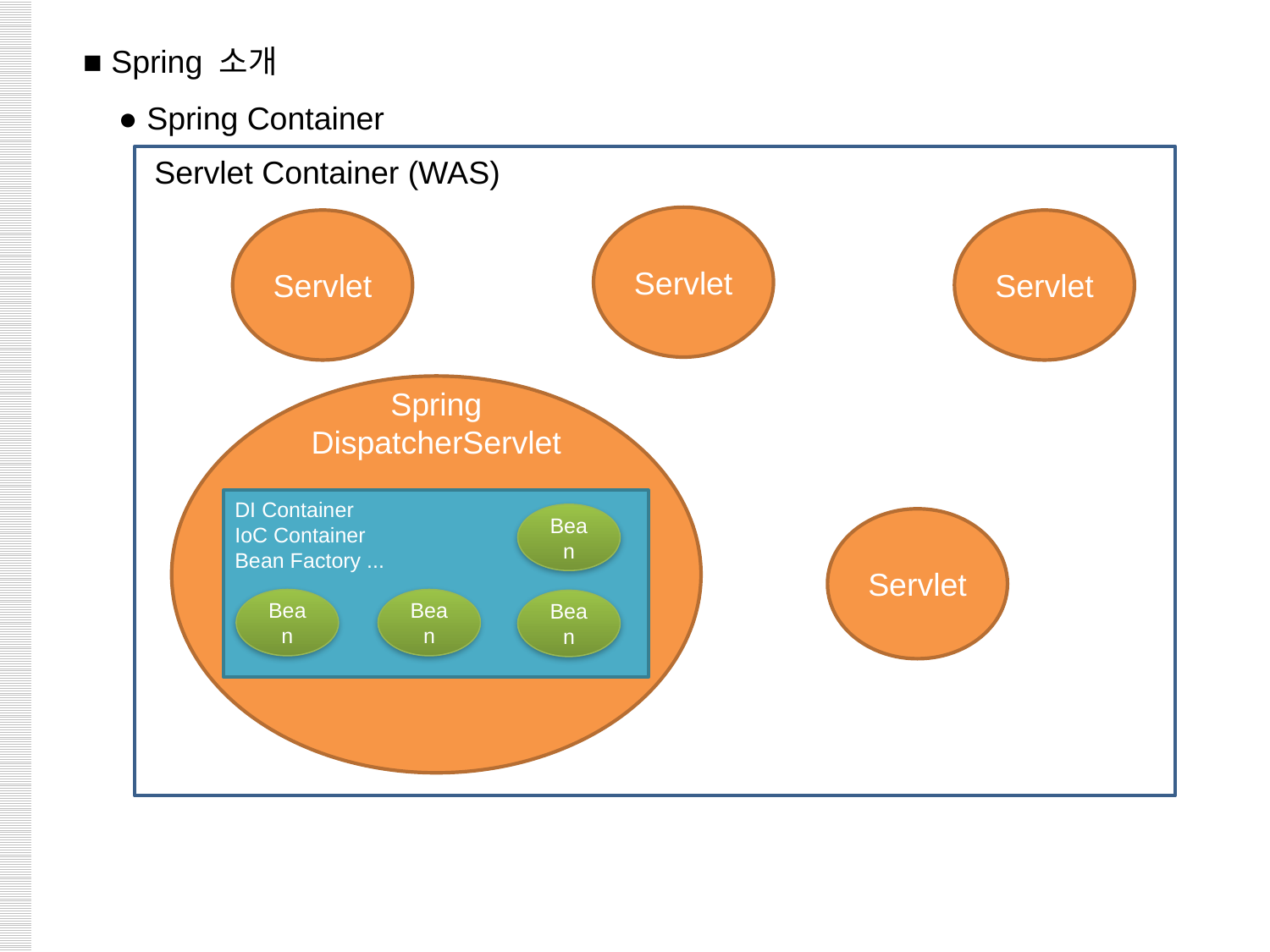

■ Spring 소개
    ● Spring Container
Servlet Container (WAS)

Servlet
Servlet
Servlet
Spring
DispatcherServlet

DI Container
IoC Container
Bean Factory ...

Bean
Servlet
Bean
Bean
Bean